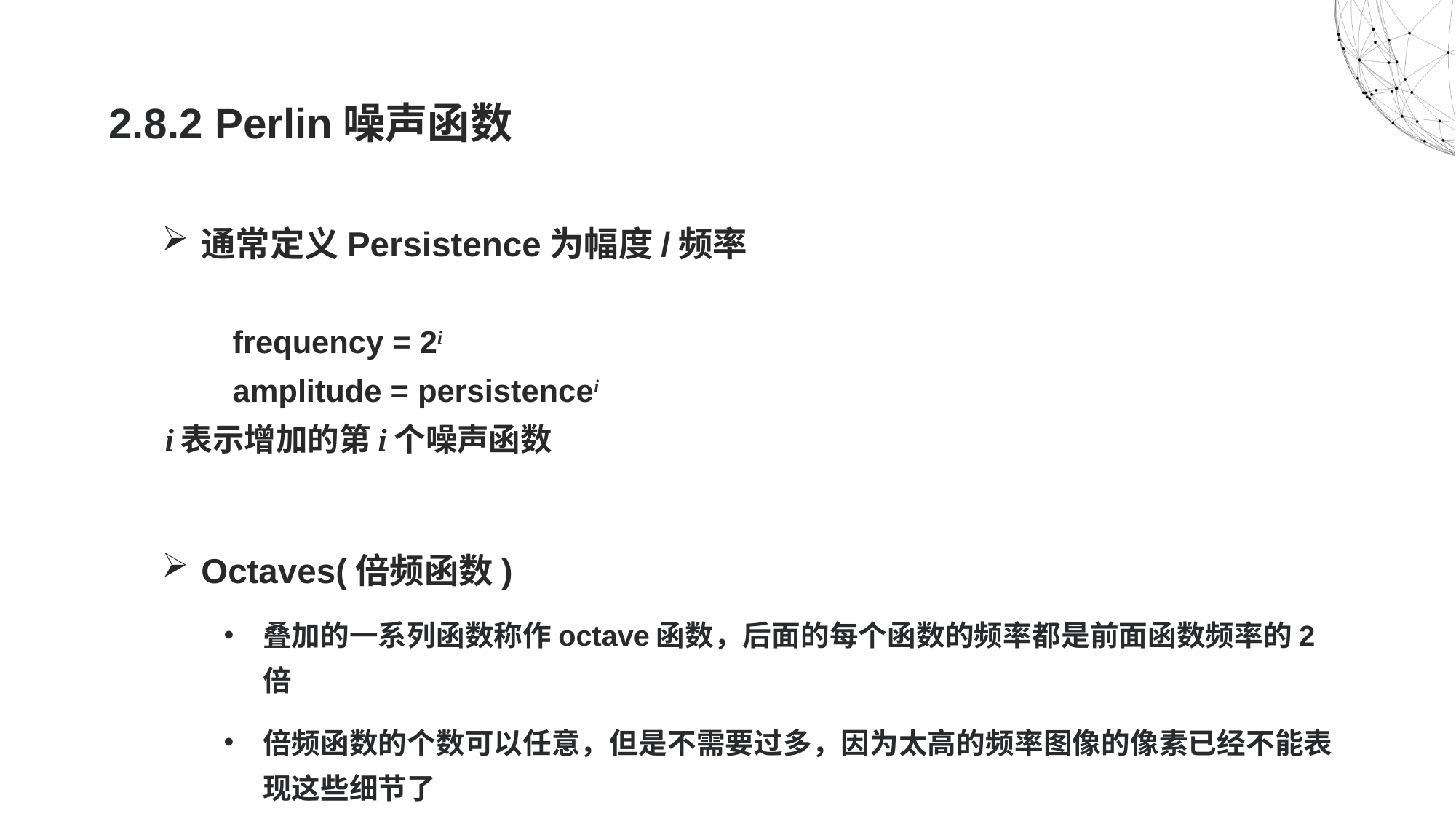

2.8.2 Perlin噪声函数
通常定义Persistence为幅度/频率

frequency = 2i
amplitude = persistencei
		i表示增加的第i个噪声函数

Octaves(倍频函数)
叠加的一系列函数称作octave函数，后面的每个函数的频率都是前面函数频率的2倍
倍频函数的个数可以任意，但是不需要过多，因为太高的频率图像的像素已经不能表现这些细节了